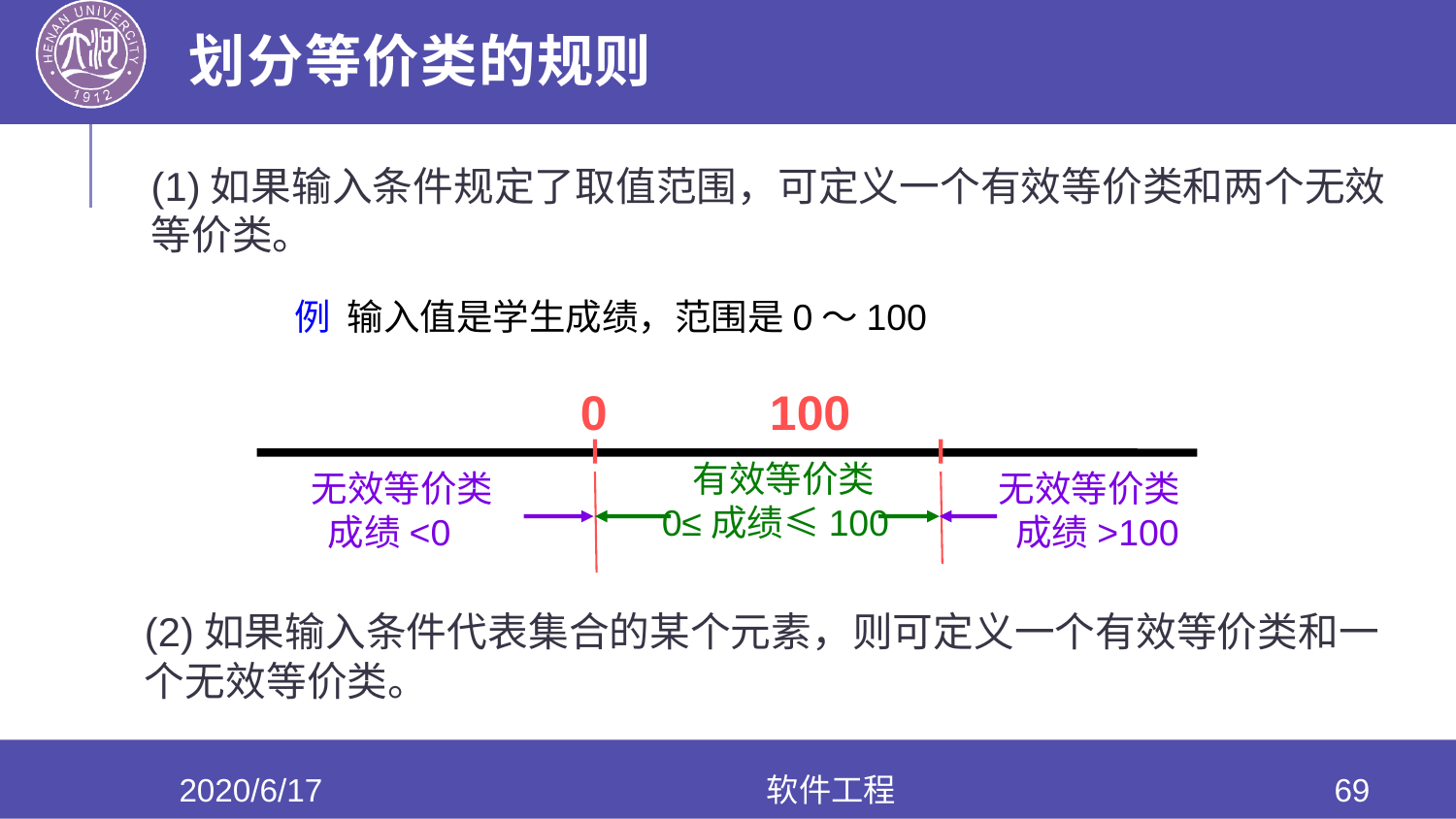

# 划分等价类的规则
(1)如果输入条件规定了取值范围，可定义一个有效等价类和两个无效等价类。
例  输入值是学生成绩，范围是0～100
0            100

 有效等价类
0≤成绩≤100

无效等价类
 成绩>100
 无效等价类
   成绩<0

(2)如果输入条件代表集合的某个元素，则可定义一个有效等价类和一个无效等价类。
2020/6/17
软件工程
69